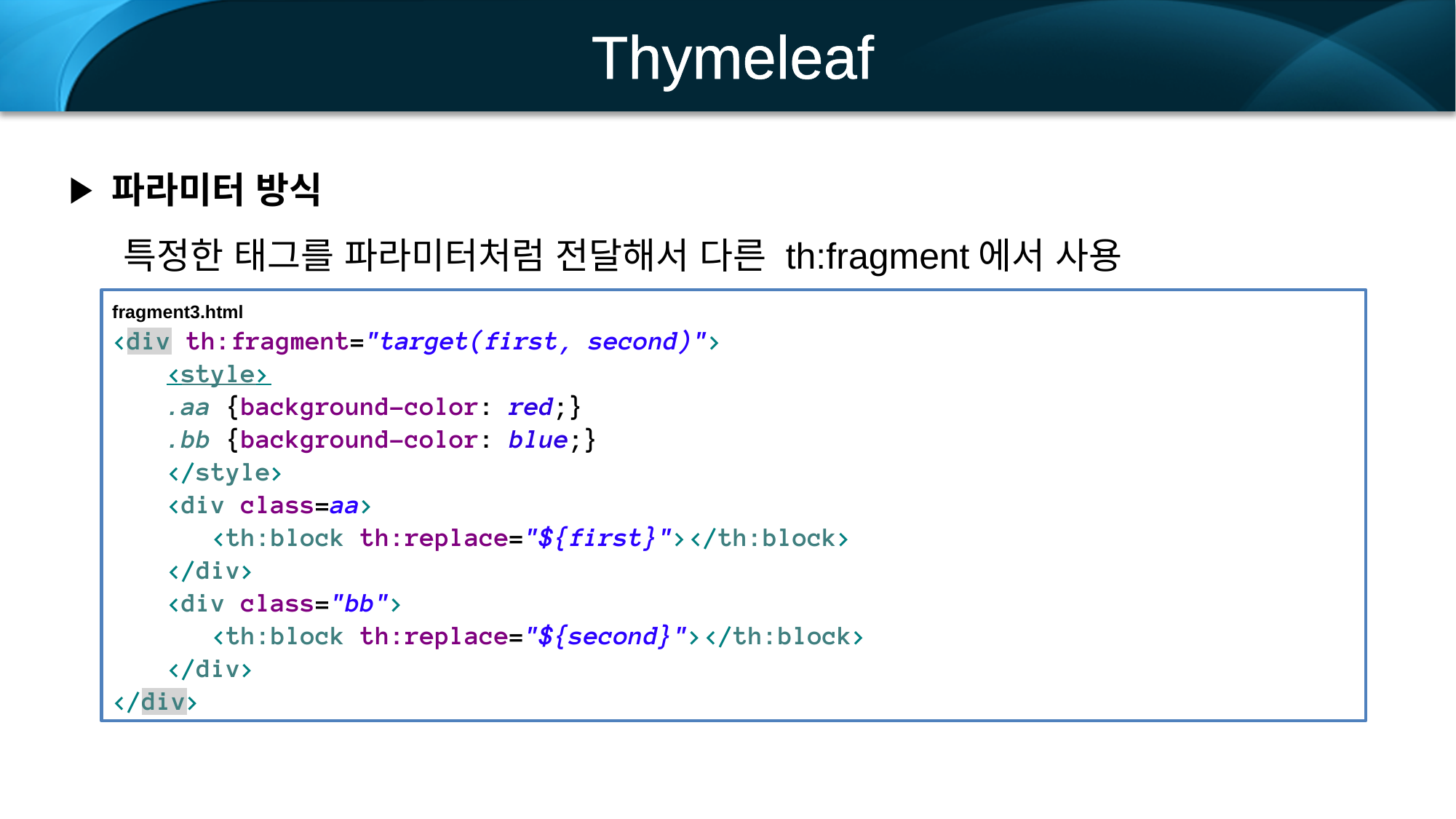

Thymeleaf
파라미터 방식
특정한 태그를 파라미터처럼 전달해서 다른 th:fragment에서 사용

fragment3.html
<div th:fragment="target(first, second)">
<style>
.aa {background-color: red;}
.bb {background-color: blue;}
</style>
<div class=aa>
   <th:block th:replace="${first}"></th:block>
</div>
<div class="bb">
   <th:block th:replace="${second}"></th:block>
</div>
</div>